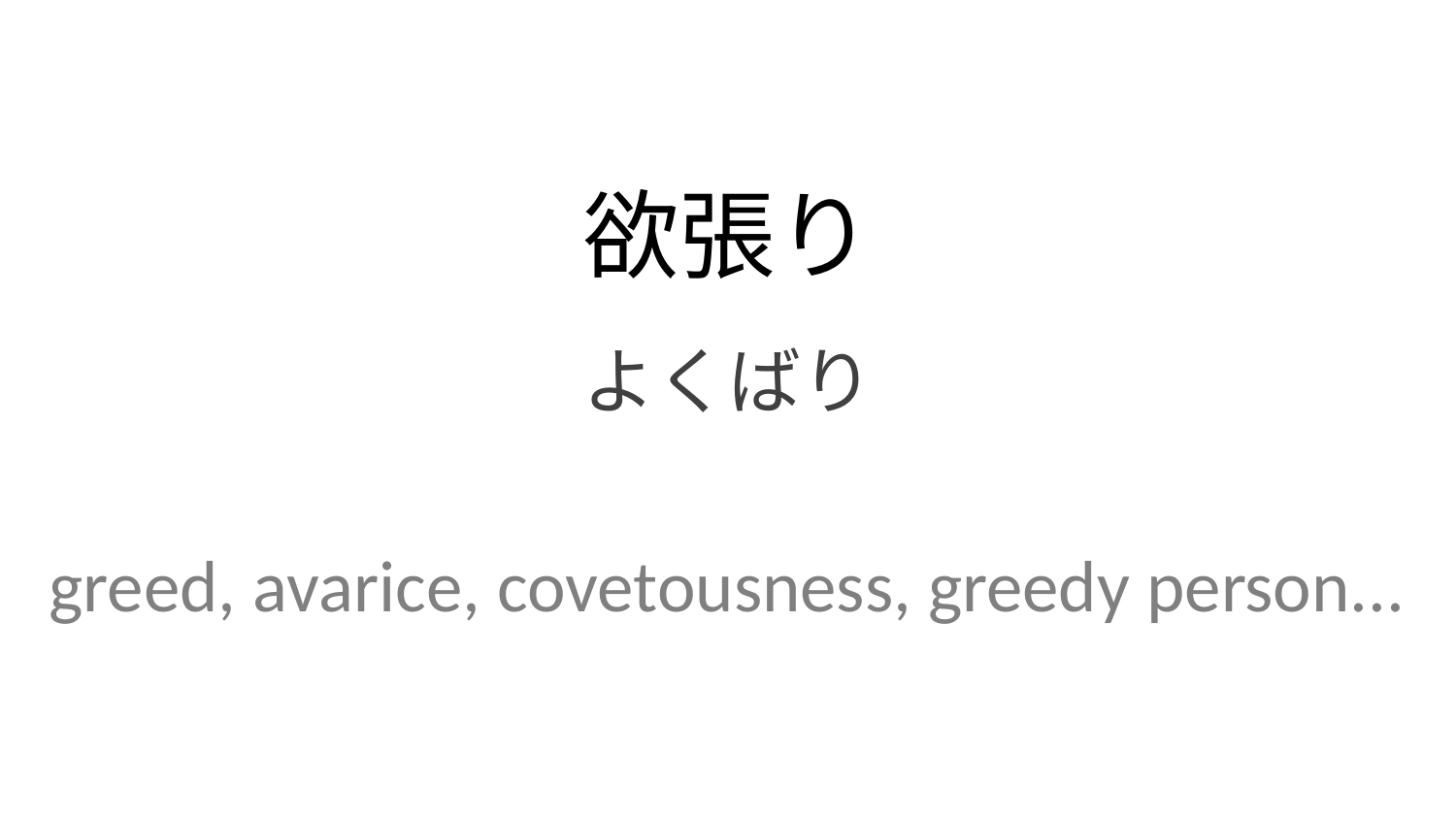

欲張り

よくばり
greed, avarice, covetousness, greedy person...